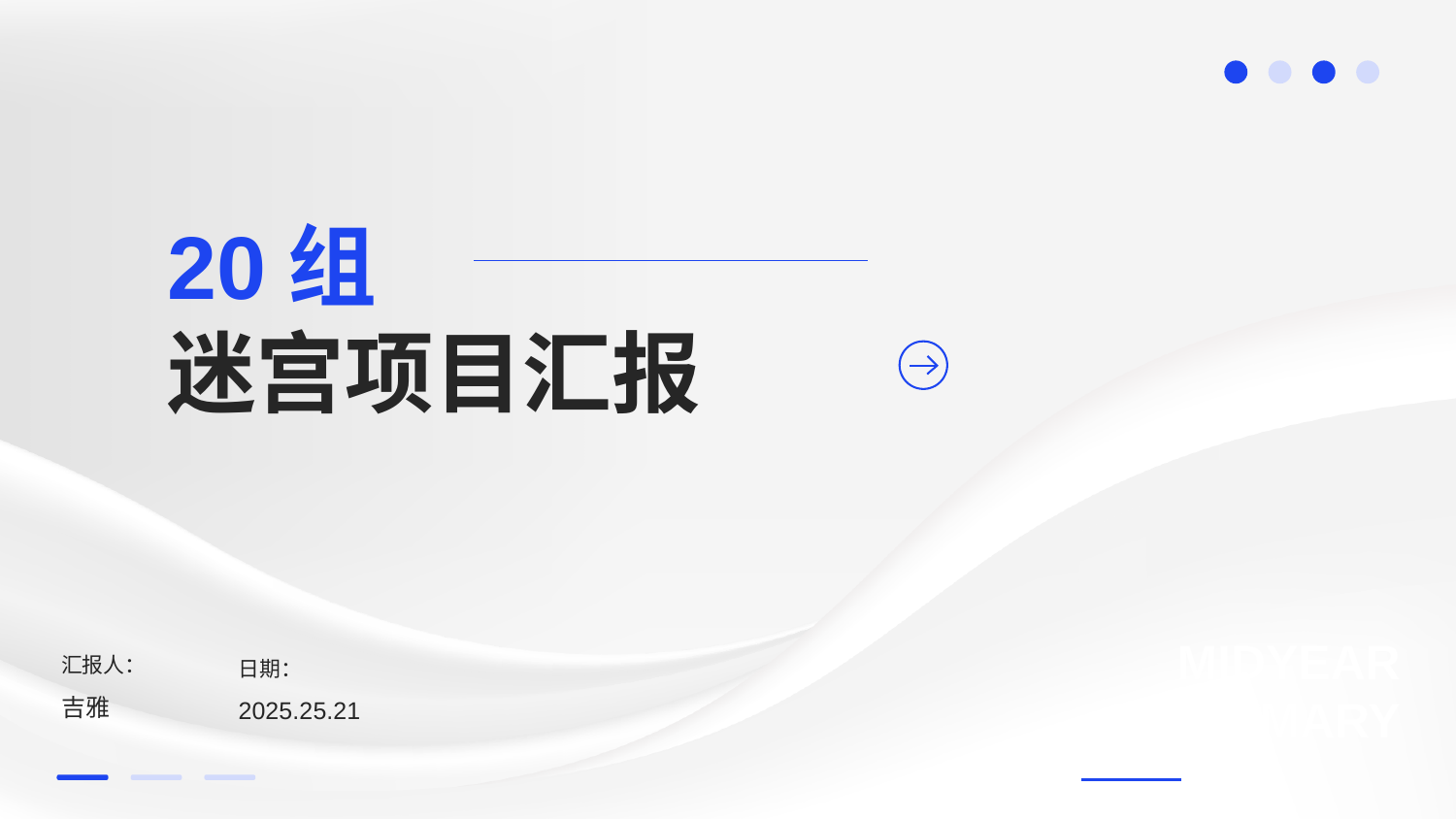

20组
迷宫项目汇报

MIDYEAR SUMMARY
汇报人：
吉雅
日期：
2025.25.21